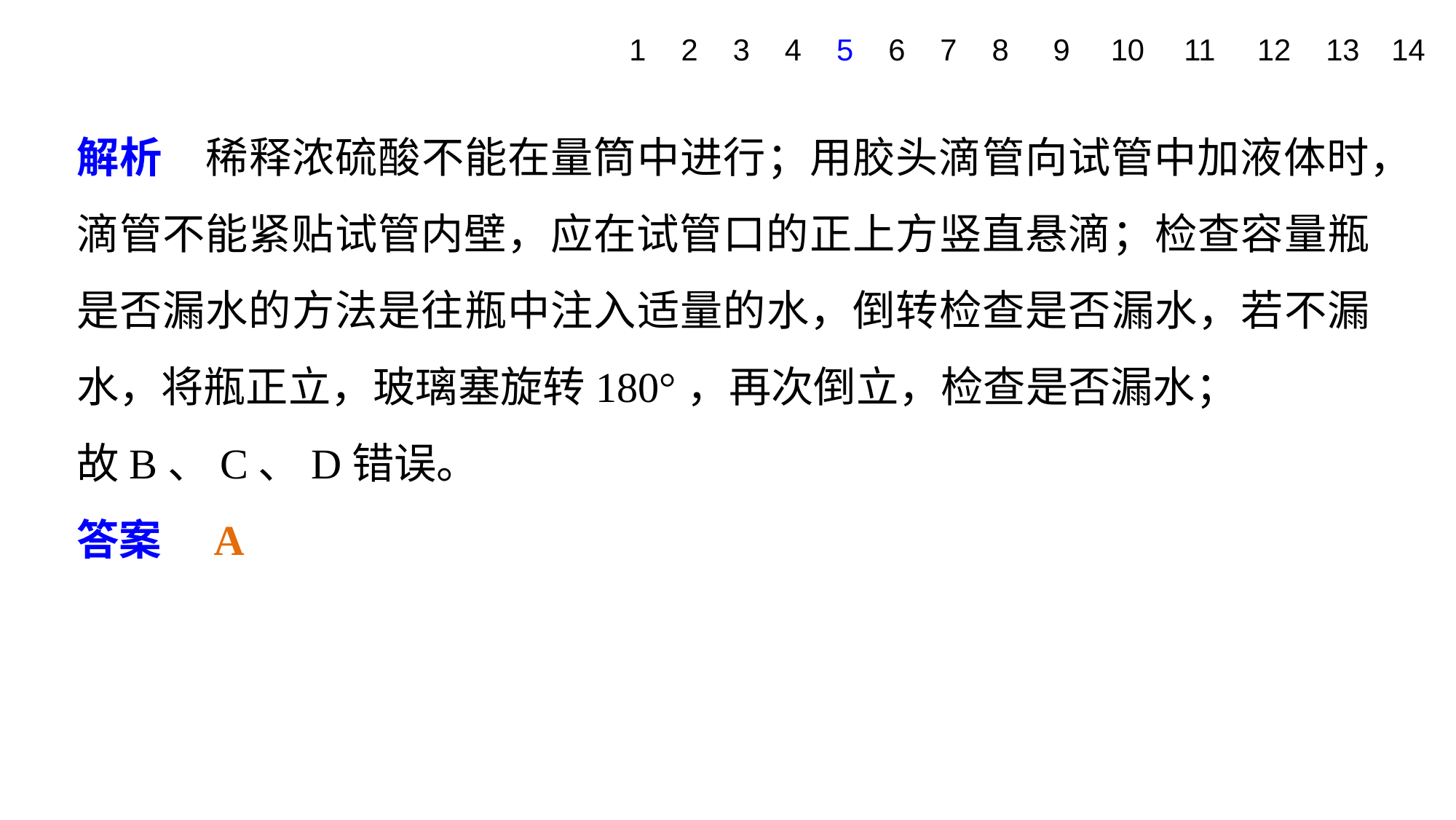

1
2
3
4
5
6
7
8
9
10
11
12
13
14
解析　稀释浓硫酸不能在量筒中进行；用胶头滴管向试管中加液体时，滴管不能紧贴试管内壁，应在试管口的正上方竖直悬滴；检查容量瓶是否漏水的方法是往瓶中注入适量的水，倒转检查是否漏水，若不漏水，将瓶正立，玻璃塞旋转180°，再次倒立，检查是否漏水；
故B、C、D错误。
答案　A